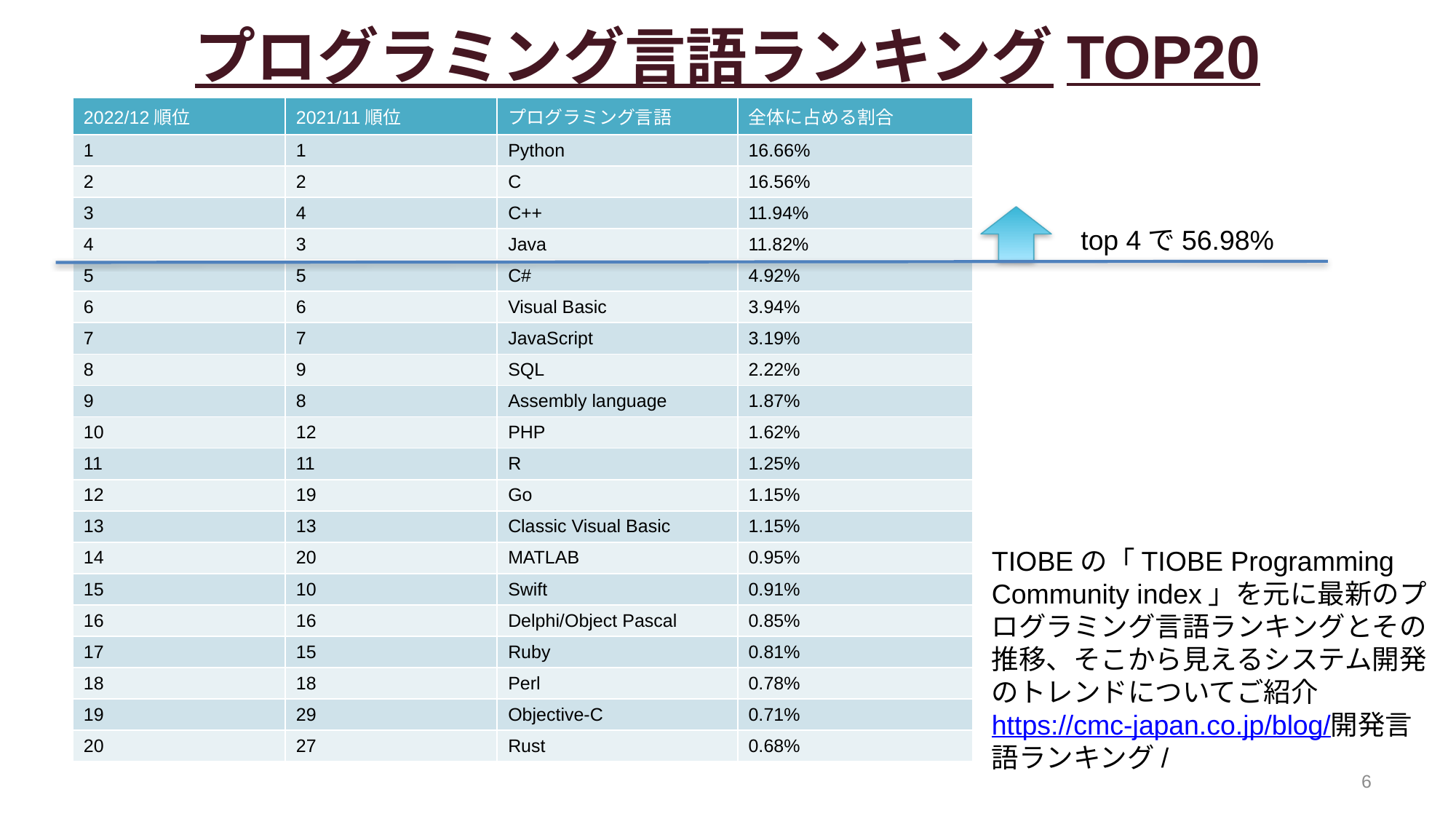

# プログラミング言語ランキングTOP20
| 2022/12順位 | 2021/11順位 | プログラミング言語 | 全体に占める割合 |
| --- | --- | --- | --- |
| 1 | 1 | Python | 16.66% |
| 2 | 2 | C | 16.56% |
| 3 | 4 | C++ | 11.94% |
| 4 | 3 | Java | 11.82% |
| 5 | 5 | C# | 4.92% |
| 6 | 6 | Visual Basic | 3.94% |
| 7 | 7 | JavaScript | 3.19% |
| 8 | 9 | SQL | 2.22% |
| 9 | 8 | Assembly language | 1.87% |
| 10 | 12 | PHP | 1.62% |
| 11 | 11 | R | 1.25% |
| 12 | 19 | Go | 1.15% |
| 13 | 13 | Classic Visual Basic | 1.15% |
| 14 | 20 | MATLAB | 0.95% |
| 15 | 10 | Swift | 0.91% |
| 16 | 16 | Delphi/Object Pascal | 0.85% |
| 17 | 15 | Ruby | 0.81% |
| 18 | 18 | Perl | 0.78% |
| 19 | 29 | Objective-C | 0.71% |
| 20 | 27 | Rust | 0.68% |

top 4で56.98%
TIOBEの「TIOBE Programming Community index」を元に最新のプログラミング言語ランキングとその推移、そこから見えるシステム開発のトレンドについてご紹介
https://cmc-japan.co.jp/blog/開発言語ランキング/
6